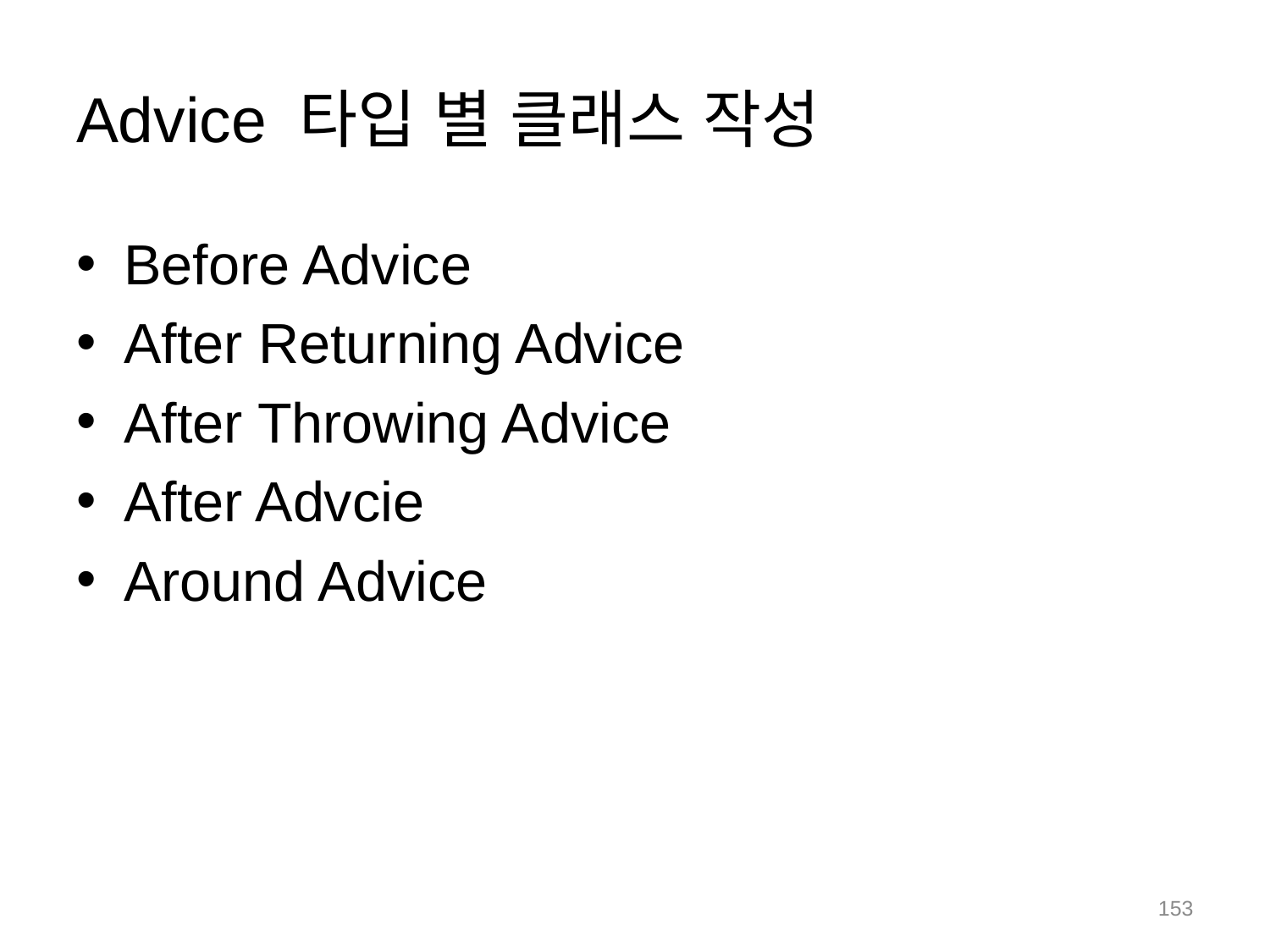

# Advice 타입 별 클래스 작성
Before Advice
After Returning Advice
After Throwing Advice
After Advcie
Around Advice
153